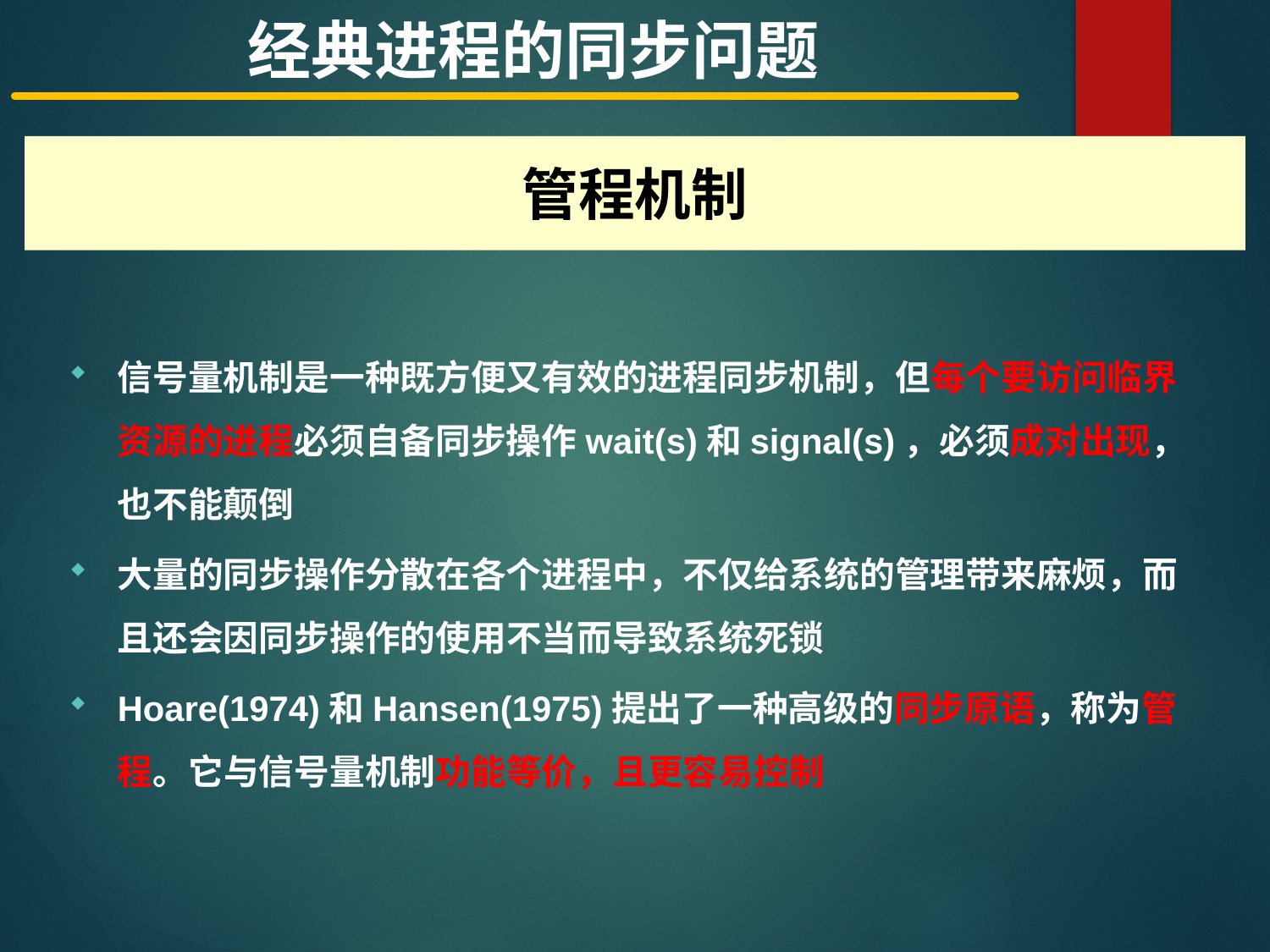

经典进程的同步问题
管程机制
信号量机制是一种既方便又有效的进程同步机制，但每个要访问临界资源的进程必须自备同步操作wait(s)和signal(s)，必须成对出现，也不能颠倒
大量的同步操作分散在各个进程中，不仅给系统的管理带来麻烦，而且还会因同步操作的使用不当而导致系统死锁
Hoare(1974)和Hansen(1975)提出了一种高级的同步原语，称为管程。它与信号量机制功能等价，且更容易控制